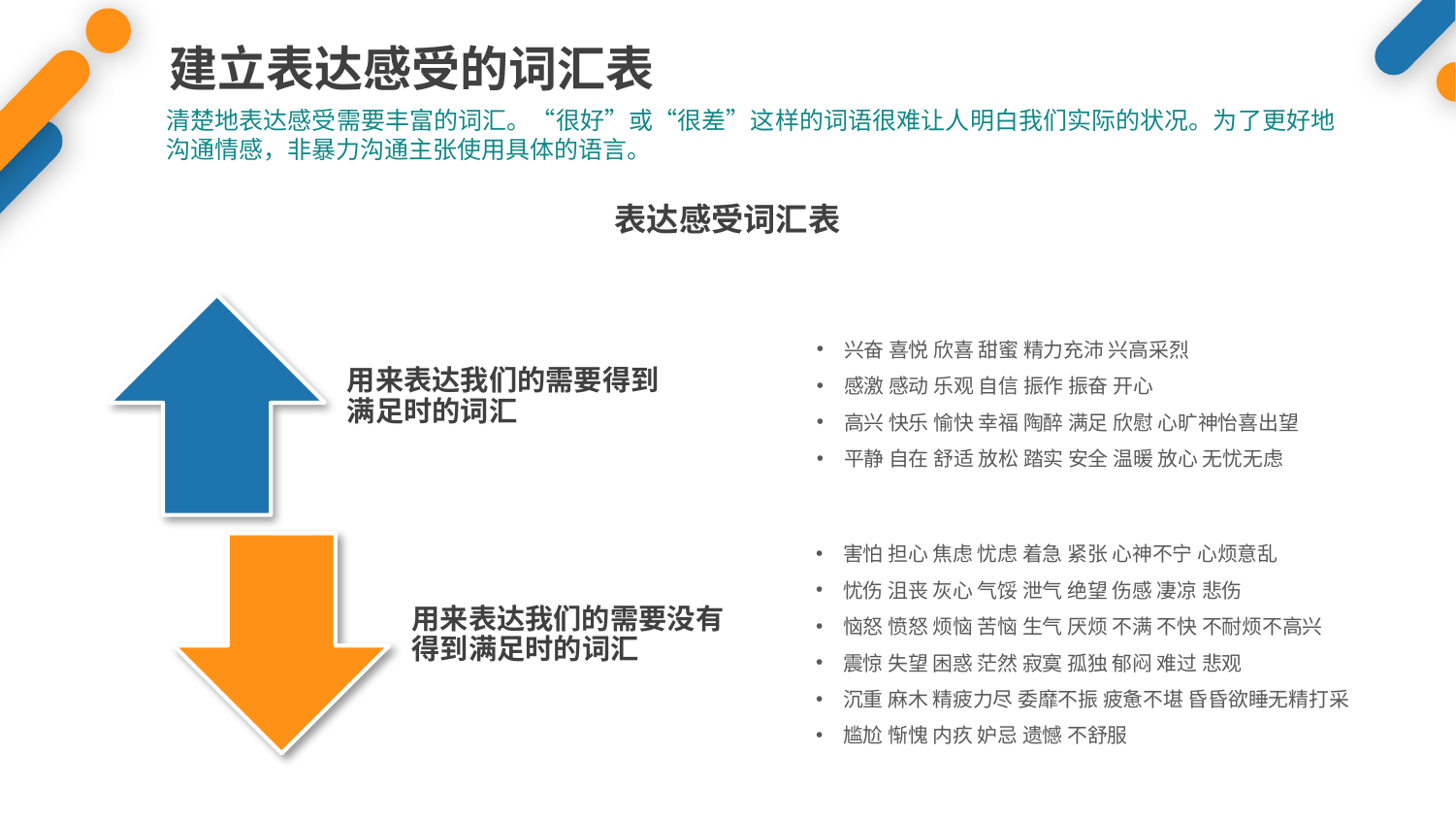

建立表达感受的词汇表
清楚地表达感受需要丰富的词汇。“很好”或“很差”这样的词语很难让人明白我们实际的状况。为了更好地沟通情感，非暴力沟通主张使用具体的语言。
表达感受词汇表
用来表达我们的需要得到满足时的词汇
用来表达我们的需要没有得到满足时的词汇
兴奋 喜悦 欣喜 甜蜜 精力充沛 兴高采烈
感激 感动 乐观 自信 振作 振奋 开心
高兴 快乐 愉快 幸福 陶醉 满足 欣慰 心旷神怡喜出望
平静 自在 舒适 放松 踏实 安全 温暖 放心 无忧无虑
害怕 担心 焦虑 忧虑 着急 紧张 心神不宁 心烦意乱
忧伤 沮丧 灰心 气馁 泄气 绝望 伤感 凄凉 悲伤
恼怒 愤怒 烦恼 苦恼 生气 厌烦 不满 不快 不耐烦不高兴
震惊 失望 困惑 茫然 寂寞 孤独 郁闷 难过 悲观
沉重 麻木 精疲力尽 委靡不振 疲惫不堪 昏昏欲睡无精打采
尴尬 惭愧 内疚 妒忌 遗憾 不舒服